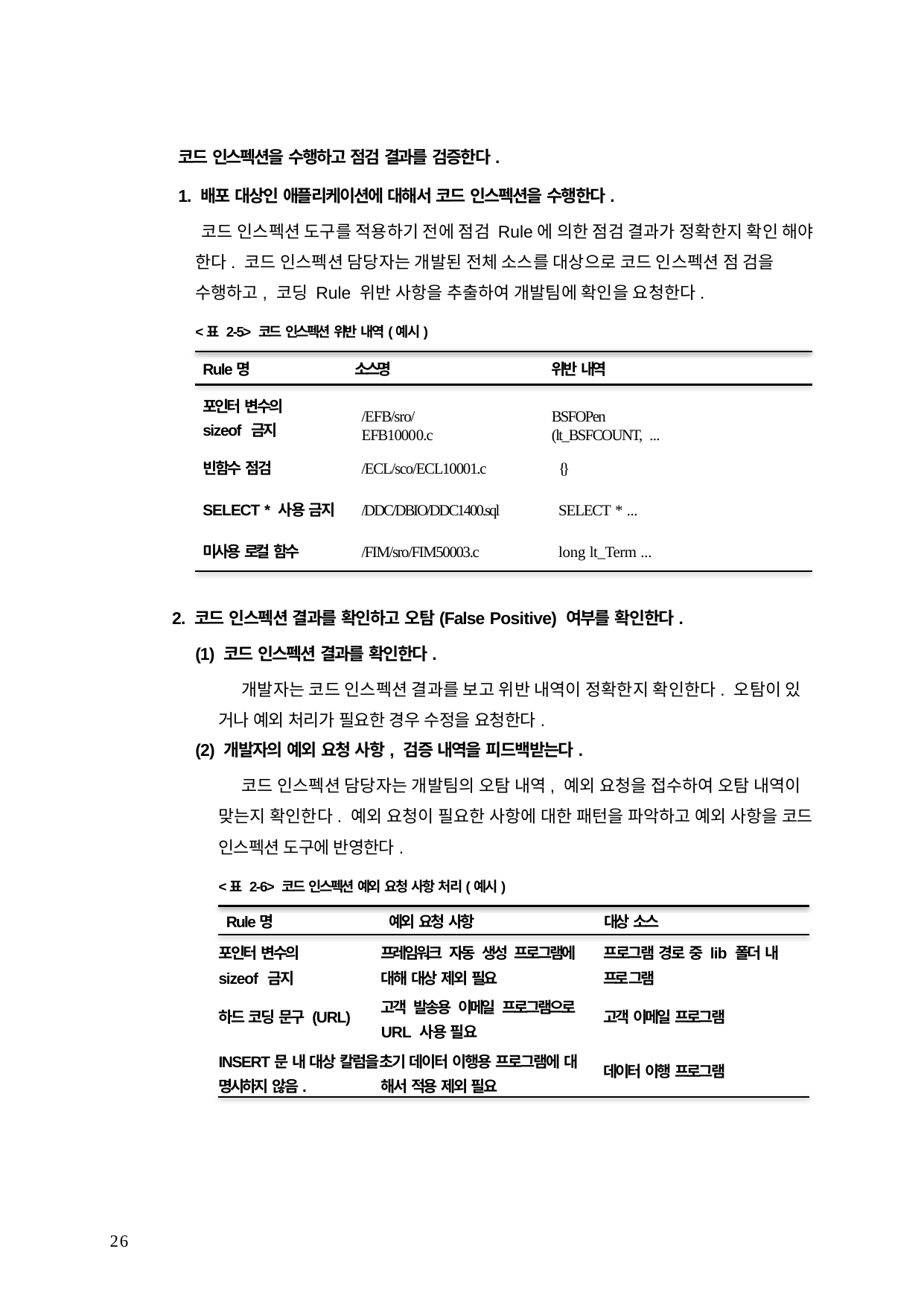

코드 인스펙션을 수행하고 점검 결과를 검증한다.

1. 배포 대상인 애플리케이션에 대해서 코드 인스펙션을 수행한다.
코드 인스펙션 도구를 적용하기 전에 점검 Rule에 의한 점검 결과가 정확한지 확인 해야 한다. 코드 인스펙션 담당자는 개발된 전체 소스를 대상으로 코드 인스펙션 점 검을 수행하고, 코딩 Rule 위반 사항을 추출하여 개발팀에 확인을 요청한다.

<표 2-5> 코드 인스펙션 위반 내역(예시)

Rule명	소스명	위반 내역

포인터 변수의 sizeof 금지
/EFB/sro/EFB10000.c
BSFOPen (lt_BSFCOUNT,  ...
빈함수 점검	/ECL/sco/ECL10001.c	{}
SELECT * 사용 금지	/DDC/DBIO/DDC1400.sql	SELECT * ...
미사용 로컬 함수	/FIM/sro/FIM50003.c	long lt_Term ...

2. 코드 인스펙션 결과를 확인하고 오탐(False Positive) 여부를 확인한다.

(1) 코드 인스펙션 결과를 확인한다.
개발자는 코드 인스펙션 결과를 보고 위반 내역이 정확한지 확인한다. 오탐이 있 거나 예외 처리가 필요한 경우 수정을 요청한다.

(2) 개발자의 예외 요청 사항, 검증 내역을 피드백받는다.
코드 인스펙션 담당자는 개발팀의 오탐 내역, 예외 요청을 접수하여 오탐 내역이 맞는지 확인한다. 예외 요청이 필요한 사항에 대한 패턴을 파악하고 예외 사항을 코드 인스펙션 도구에 반영한다.

<표 2-6> 코드 인스펙션 예외 요청 사항 처리(예시)

Rule명	예외 요청 사항	대상 소스

포인터 변수의 sizeof 금지
프레임워크  자동  생성  프로그램에 대해 대상 제외 필요
프로그램 경로 중 lib 폴더 내 프로그램
고객  발송용  이메일  프로그램으로 URL 사용 필요
하드 코딩 문구 (URL)
고객 이메일 프로그램
INSERT문 내 대상 칼럼을초기 데이터 이행용 프로그램에 대 명시하지 않음.	해서 적용 제외 필요
데이터 이행 프로그램

26